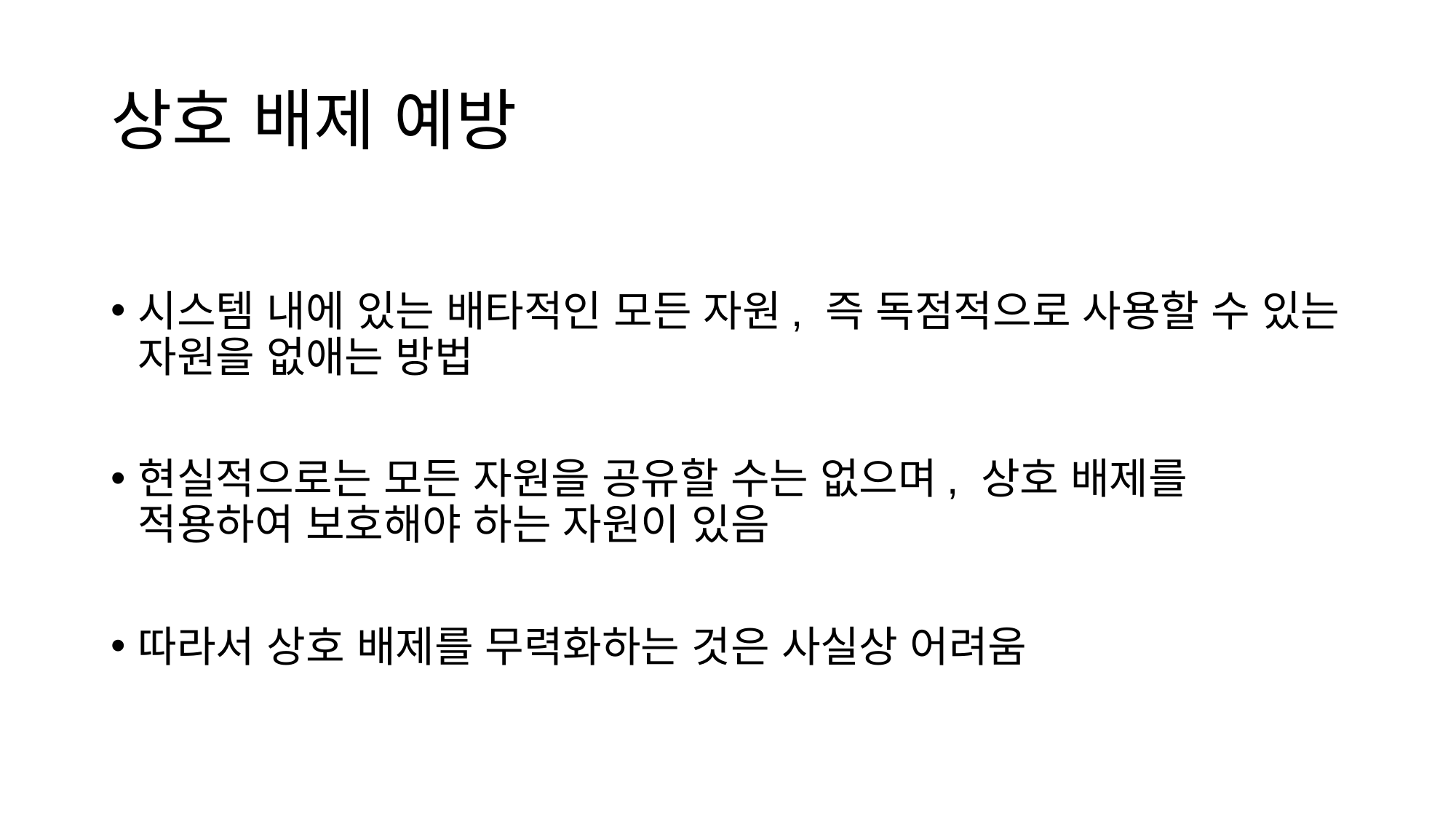

# 상호 배제 예방

시스템 내에 있는 배타적인 모든 자원, 즉 독점적으로 사용할 수 있는 자원을 없애는 방법

현실적으로는 모든 자원을 공유할 수는 없으며, 상호 배제를 적용하여 보호해야 하는 자원이 있음

따라서 상호 배제를 무력화하는 것은 사실상 어려움